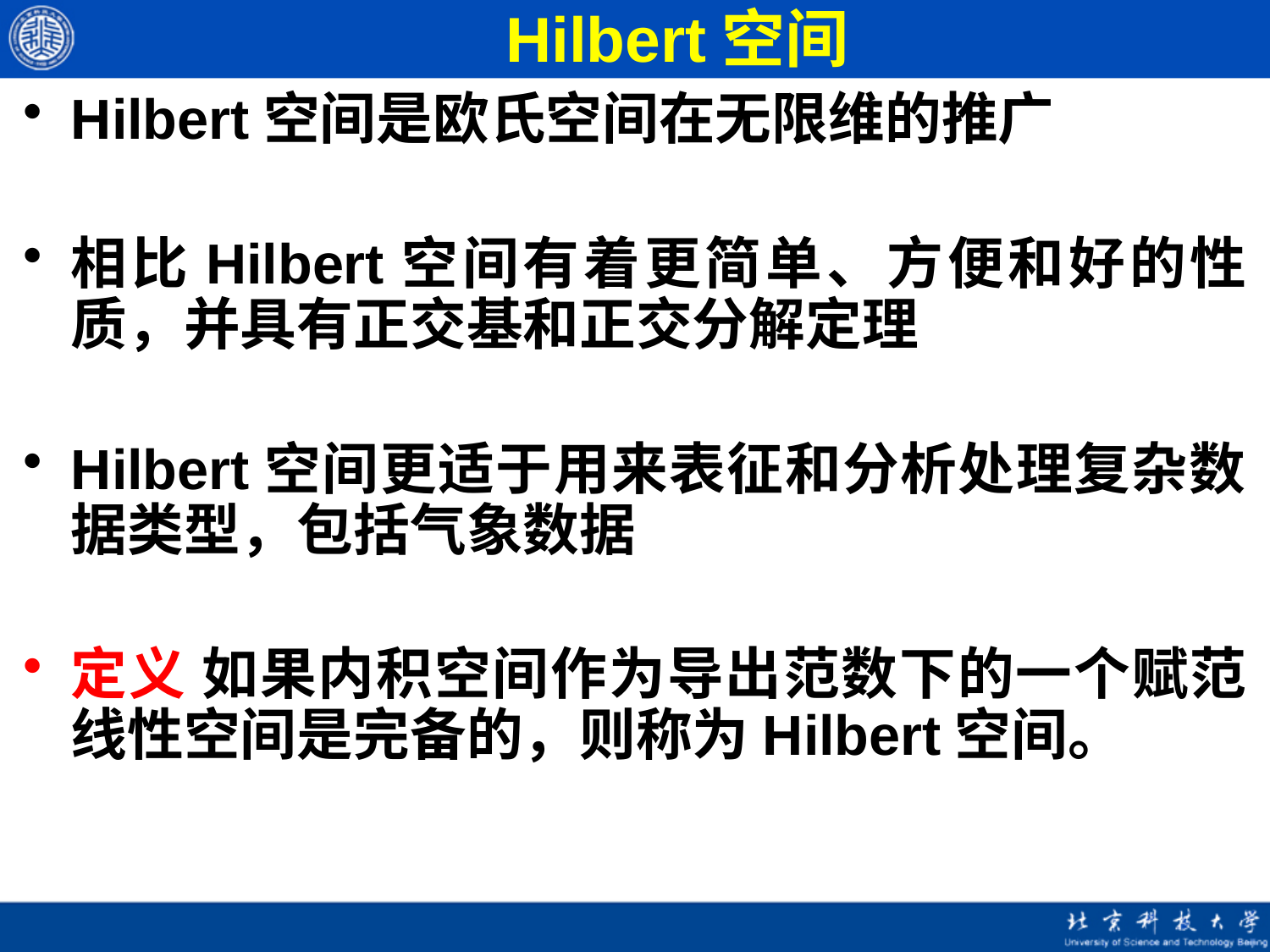

# Hilbert空间
Hilbert空间是欧氏空间在无限维的推广

相比Hilbert空间有着更简单、方便和好的性质，并具有正交基和正交分解定理

Hilbert空间更适于用来表征和分析处理复杂数据类型，包括气象数据

定义 如果内积空间作为导出范数下的一个赋范线性空间是完备的，则称为Hilbert空间。